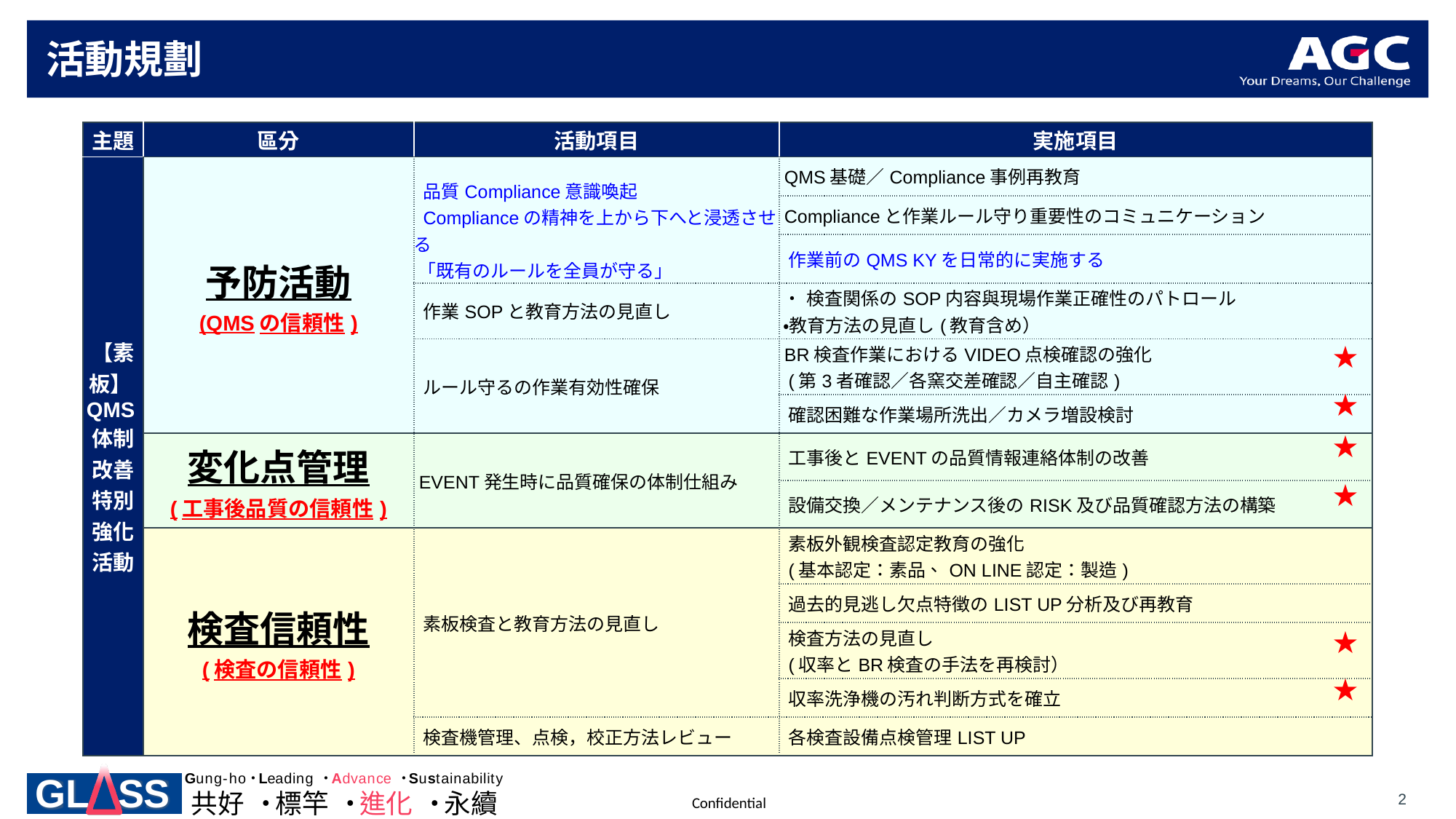

# 活動規劃
| 主題 | 區分 | 活動項目 | 実施項目 |
| --- | --- | --- | --- |
| 【素板】QMS体制改善特別強化活動 | 予防活動 (QMSの信頼性) | 品質Compliance意識喚起 Complianceの精神を上から下へと浸透させる 「既有のルールを全員が守る」 | QMS基礎／Compliance事例再教育 |
|  |  |  | Complianceと作業ルール守り重要性のコミュニケーション |
|  |  |  | 作業前のQMS KYを日常的に実施する |
|  |  | 作業SOPと教育方法の見直し | •検査関係のSOP内容與現場作業正確性のパトロール •教育方法の見直し(教育含め） |
|  |  | ルール守るの作業有効性確保 | BR検査作業におけるVIDEO点検確認の強化 (第3者確認／各窯交差確認／自主確認) |
|  |  |  | 確認困難な作業場所洗出／カメラ増設検討 |
|  | 変化点管理 (工事後品質の信頼性) | EVENT発生時に品質確保の体制仕組み | 工事後とEVENTの品質情報連絡体制の改善 |
|  |  |  | 設備交換／メンテナンス後のRISK及び品質確認方法の構築 |
|  | 検査信頼性 (検査の信頼性) | 素板検査と教育方法の見直し | 素板外観検査認定教育の強化 (基本認定：素品、ON LINE認定：製造) |
|  |  |  | 過去的見逃し欠点特徴のLIST UP分析及び再教育 |
|  |  |  | 検査方法の見直し (収率とBR検査の手法を再検討） |
|  |  |  | 収率洗浄機の汚れ判断方式を確立 |
|  |  | 検査機管理、点検，校正方法レビュー | 各検査設備点検管理LIST UP |
★
★
★
★
★
★
2